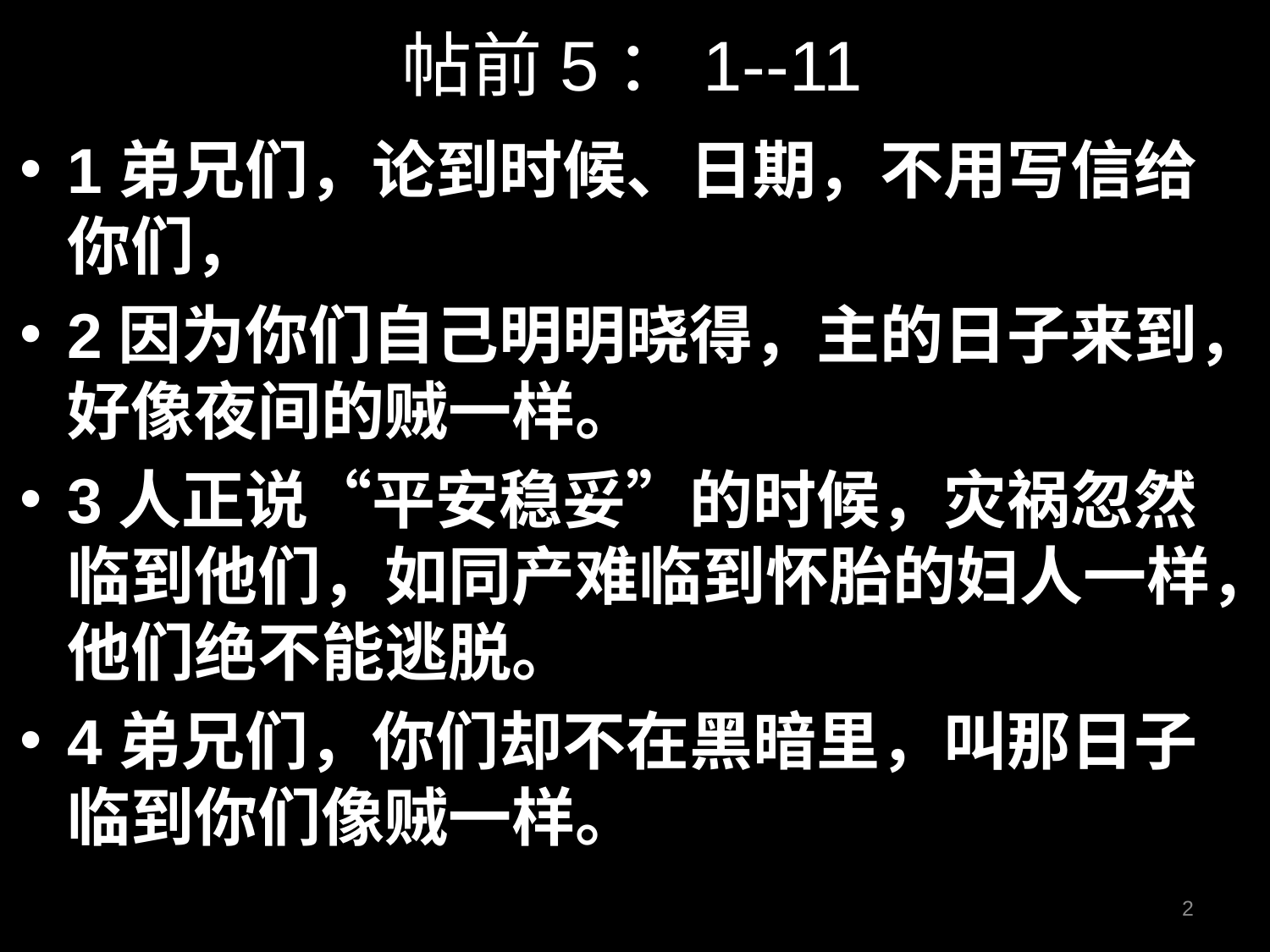

帖前5：1--11
1弟兄们，论到时候、日期，不用写信给你们，
2因为你们自己明明晓得，主的日子来到，好像夜间的贼一样。
3人正说“平安稳妥”的时候，灾祸忽然临到他们，如同产难临到怀胎的妇人一样，他们绝不能逃脱。
4弟兄们，你们却不在黑暗里，叫那日子临到你们像贼一样。
2